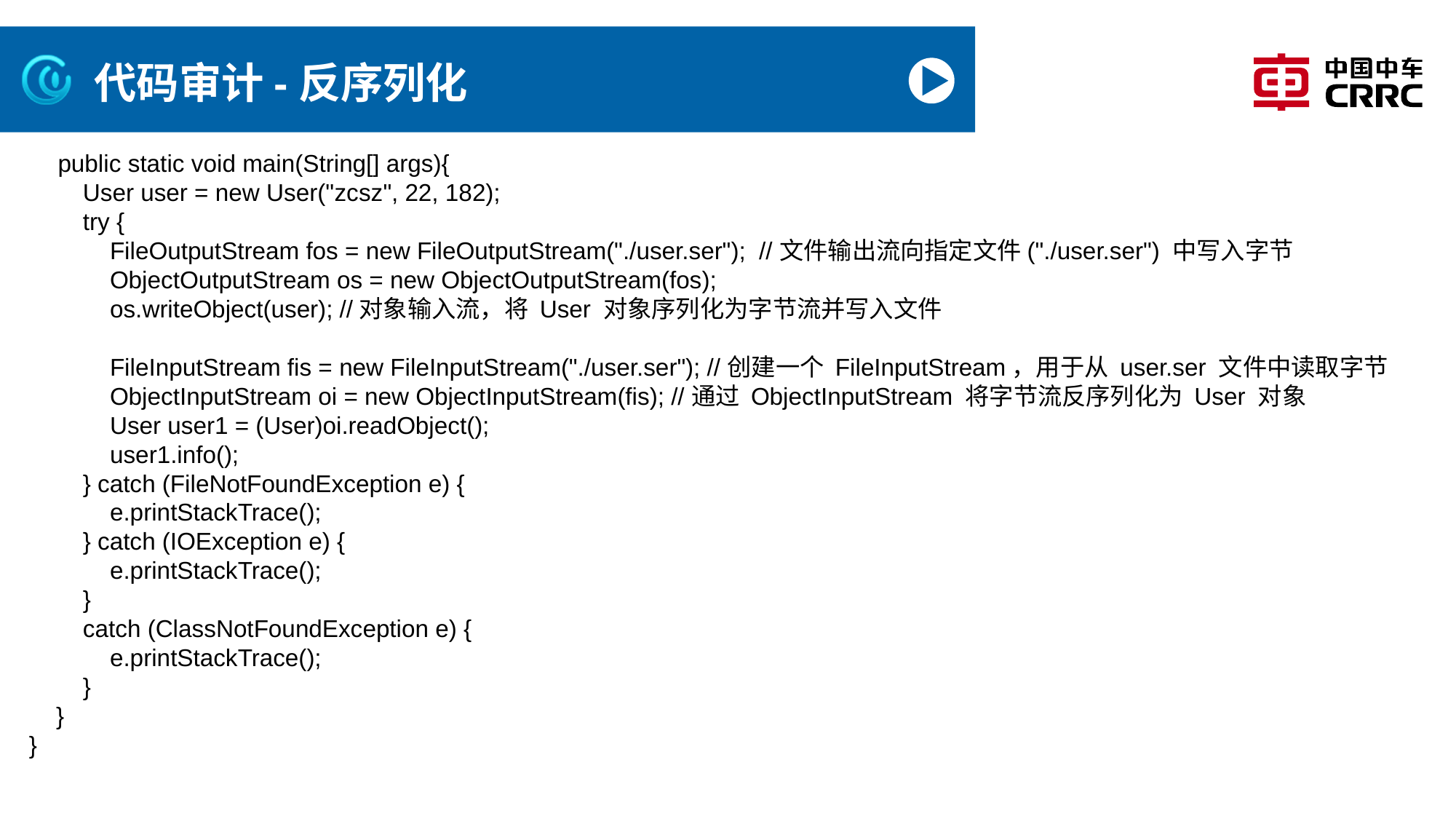

# 代码审计-反序列化
    public static void main(String[] args){
        User user = new User("zcsz", 22, 182);
        try {
            FileOutputStream fos = new FileOutputStream("./user.ser");  //文件输出流向指定文件("./user.ser") 中写入字节
            ObjectOutputStream os = new ObjectOutputStream(fos);
            os.writeObject(user); //对象输入流，将 User 对象序列化为字节流并写入文件

            FileInputStream fis = new FileInputStream("./user.ser"); //创建一个 FileInputStream，用于从 user.ser 文件中读取字节
            ObjectInputStream oi = new ObjectInputStream(fis); //通过 ObjectInputStream 将字节流反序列化为 User 对象
            User user1 = (User)oi.readObject();
            user1.info();
        } catch (FileNotFoundException e) {
            e.printStackTrace();
        } catch (IOException e) {
            e.printStackTrace();
        }
        catch (ClassNotFoundException e) {
            e.printStackTrace();
        }
    }
}
124